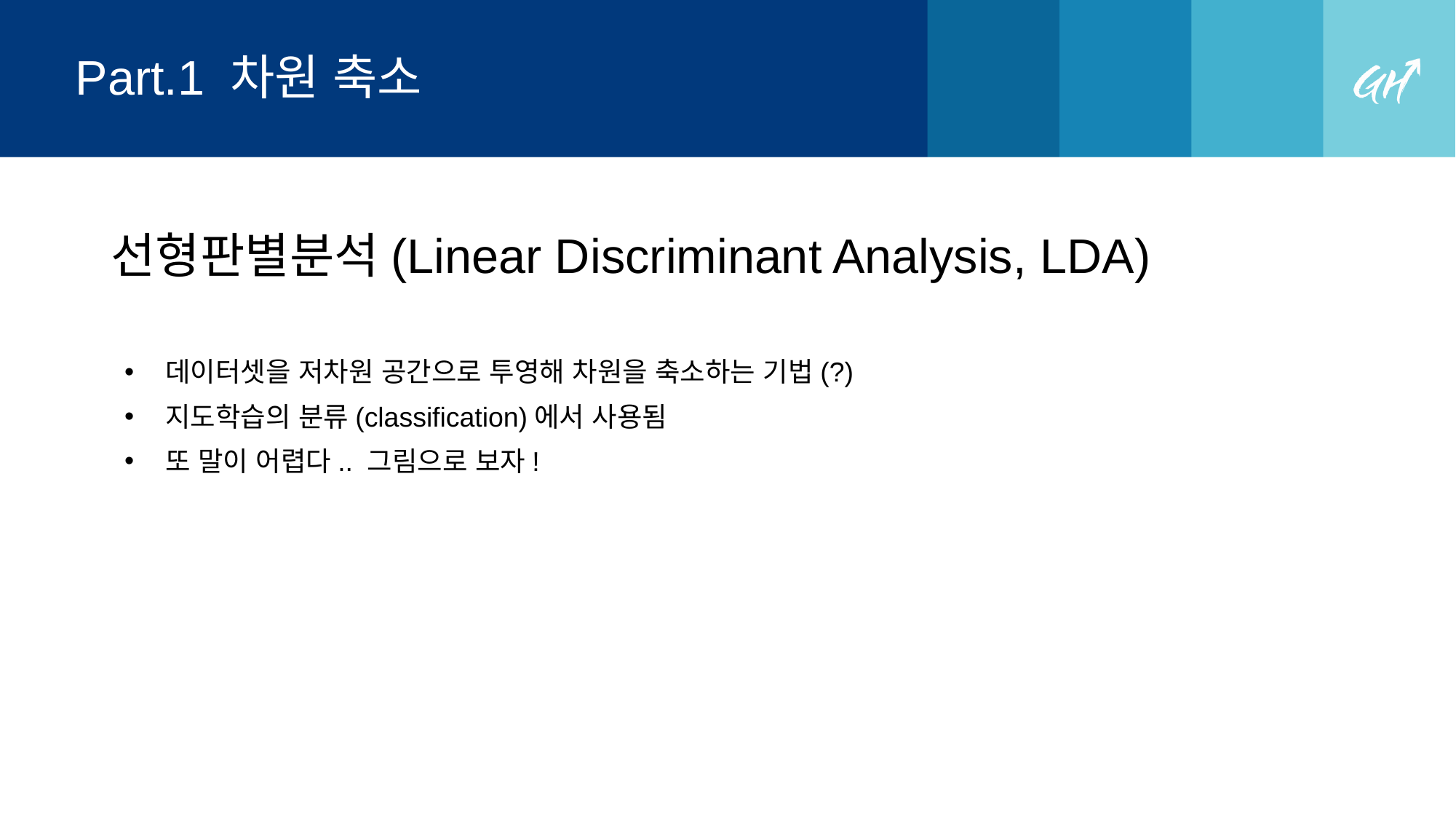

# Part.1 차원 축소
선형판별분석(Linear Discriminant Analysis, LDA)
데이터셋을 저차원 공간으로 투영해 차원을 축소하는 기법(?)
지도학습의 분류(classification)에서 사용됨
또 말이 어렵다.. 그림으로 보자!